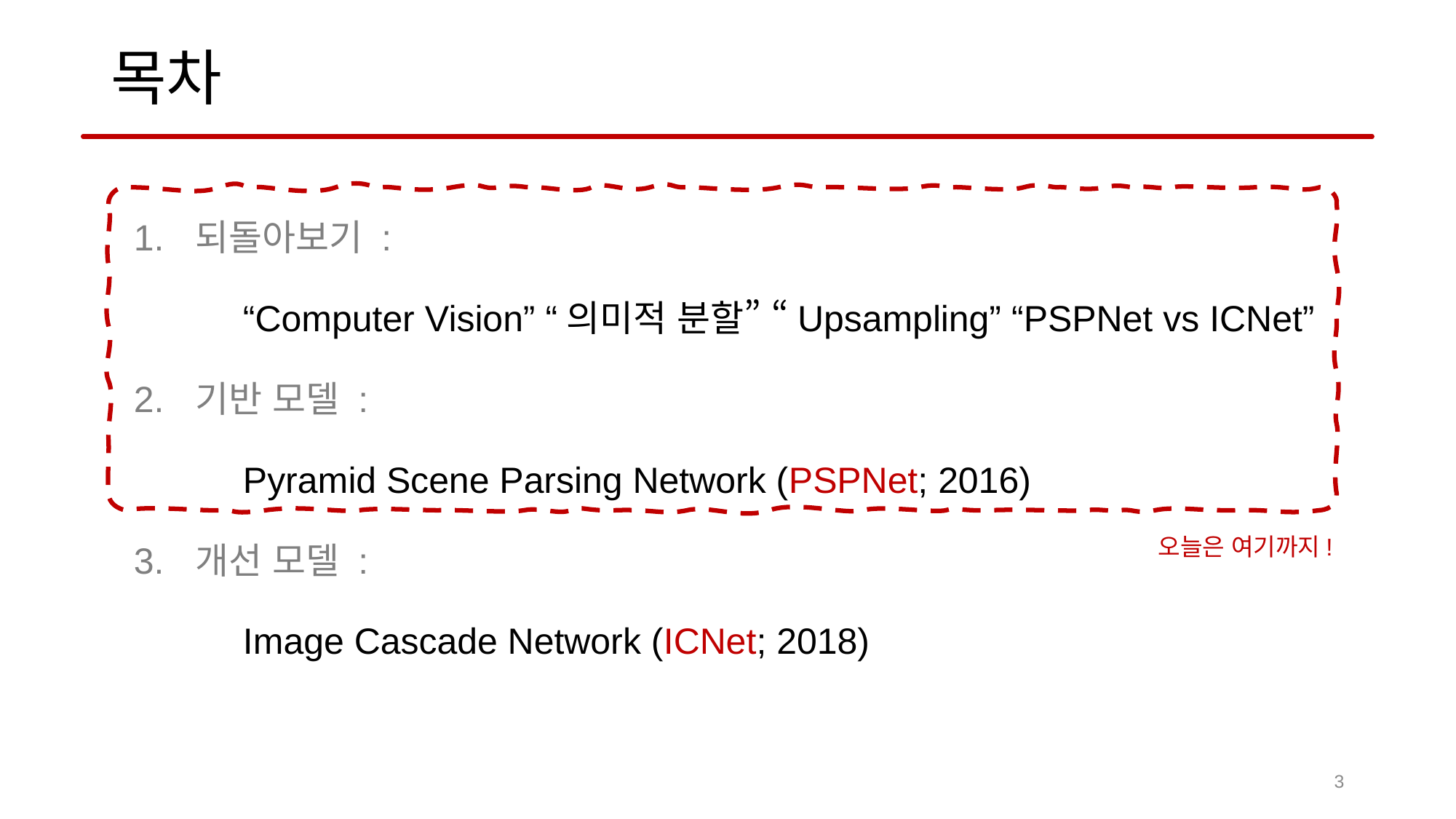

# 목차

되돌아보기 :
	“Computer Vision” “의미적 분할” “Upsampling” “PSPNet vs ICNet”
기반 모델 :
	Pyramid Scene Parsing Network (PSPNet; 2016)
개선 모델 :
	Image Cascade Network (ICNet; 2018)
오늘은 여기까지!
3